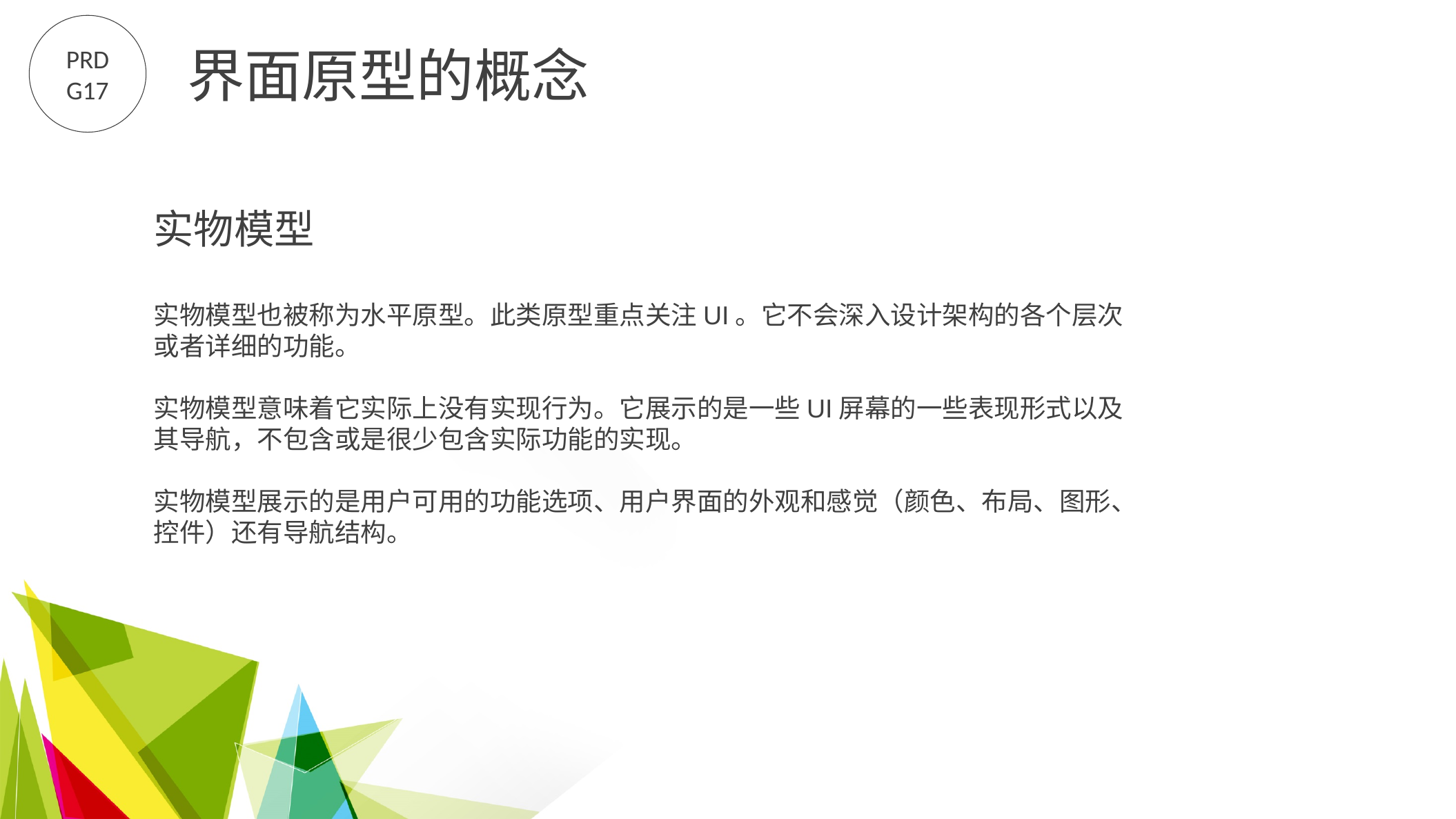

PRD
G17
界面原型的概念
实物模型
实物模型也被称为水平原型。此类原型重点关注UI。它不会深入设计架构的各个层次或者详细的功能。

实物模型意味着它实际上没有实现行为。它展示的是一些UI屏幕的一些表现形式以及其导航，不包含或是很少包含实际功能的实现。

实物模型展示的是用户可用的功能选项、用户界面的外观和感觉（颜色、布局、图形、控件）还有导航结构。